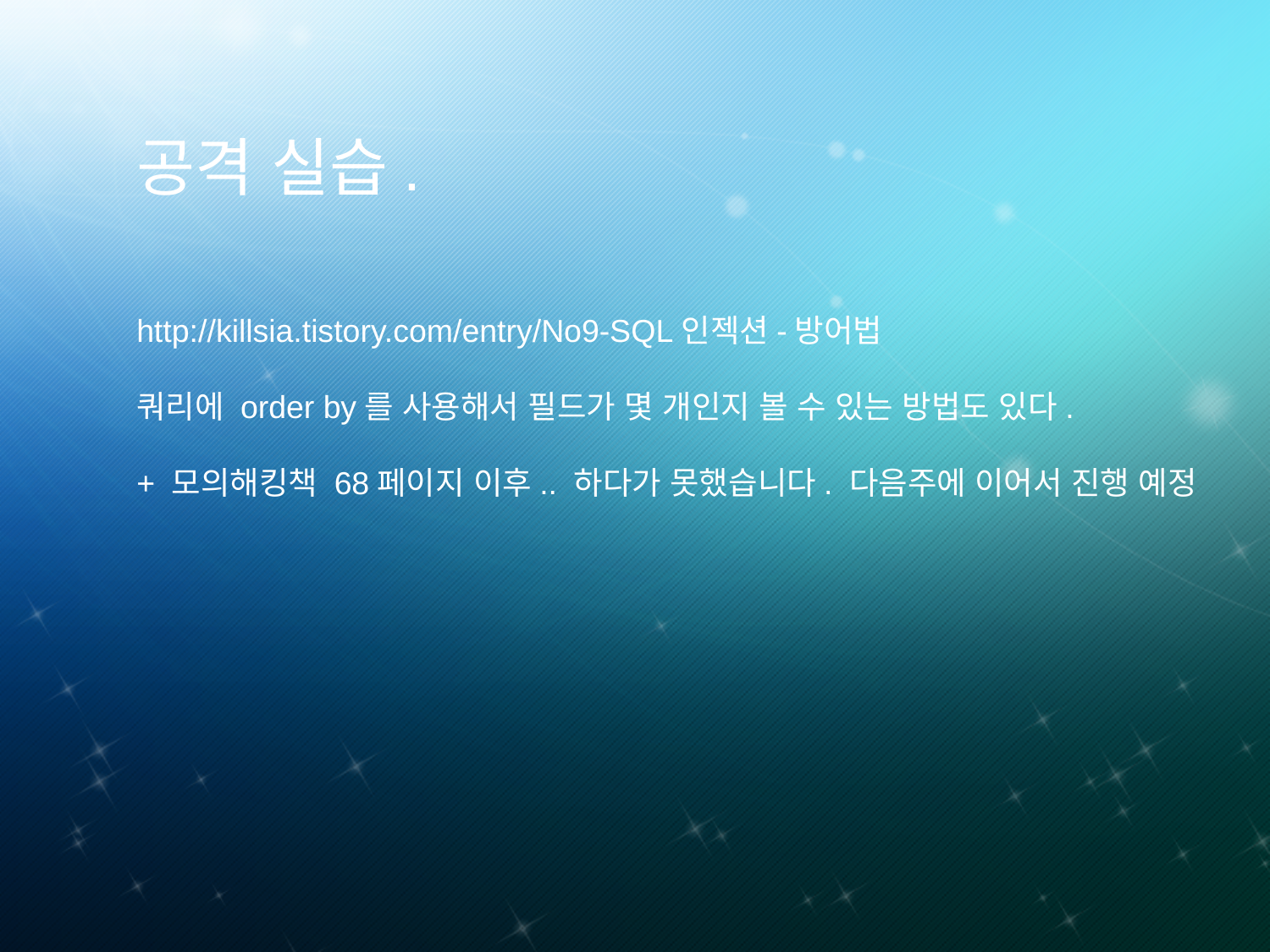

공격 실습.
http://killsia.tistory.com/entry/No9-SQL인젝션-방어법

쿼리에 order by를 사용해서 필드가 몇 개인지 볼 수 있는 방법도 있다.

+ 모의해킹책 68페이지 이후.. 하다가 못했습니다. 다음주에 이어서 진행 예정